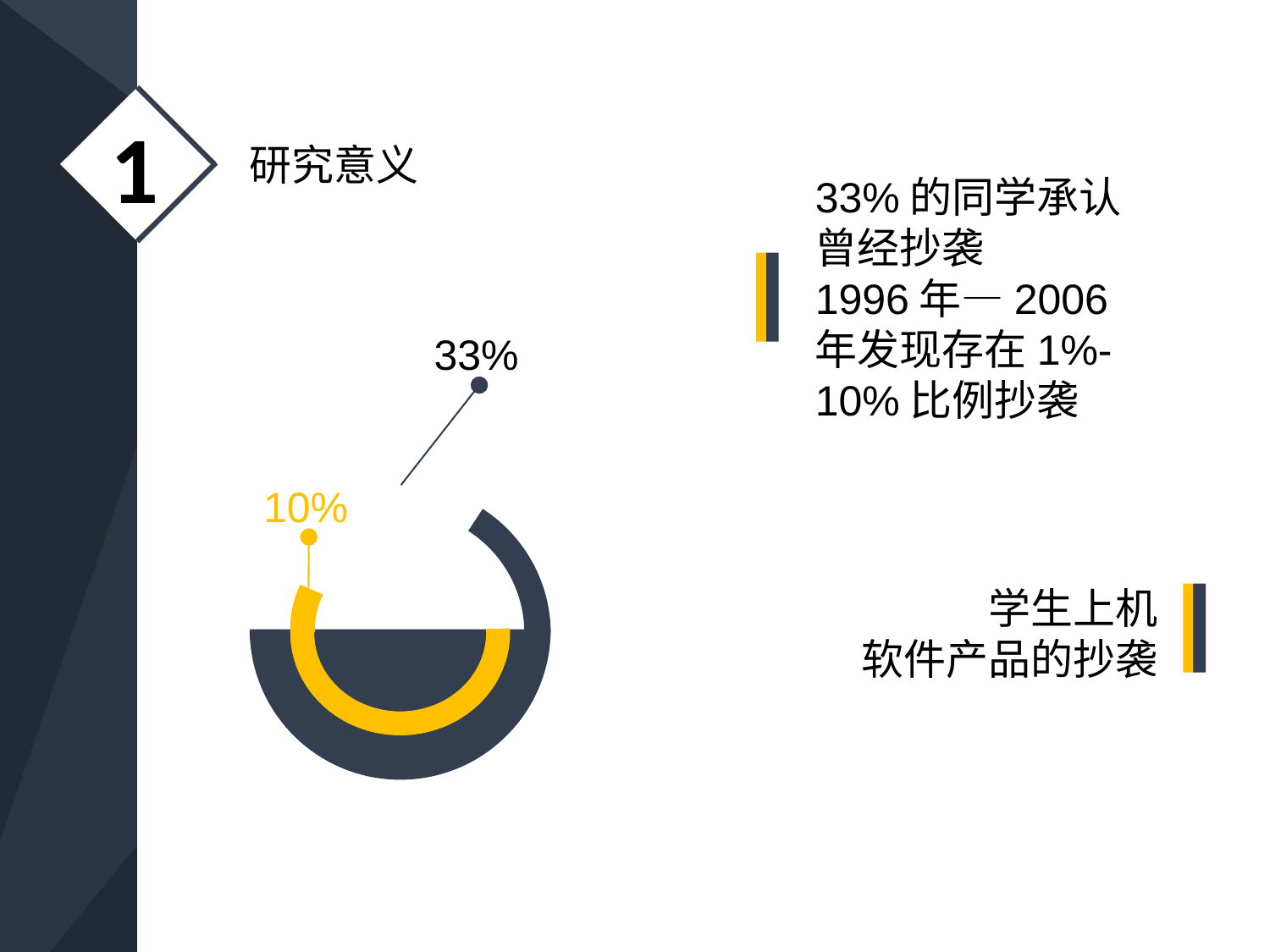

1

研究意义
33%的同学承认曾经抄袭
1996年—2006年发现存在1%-10%比例抄袭

33%
10%

学生上机
软件产品的抄袭